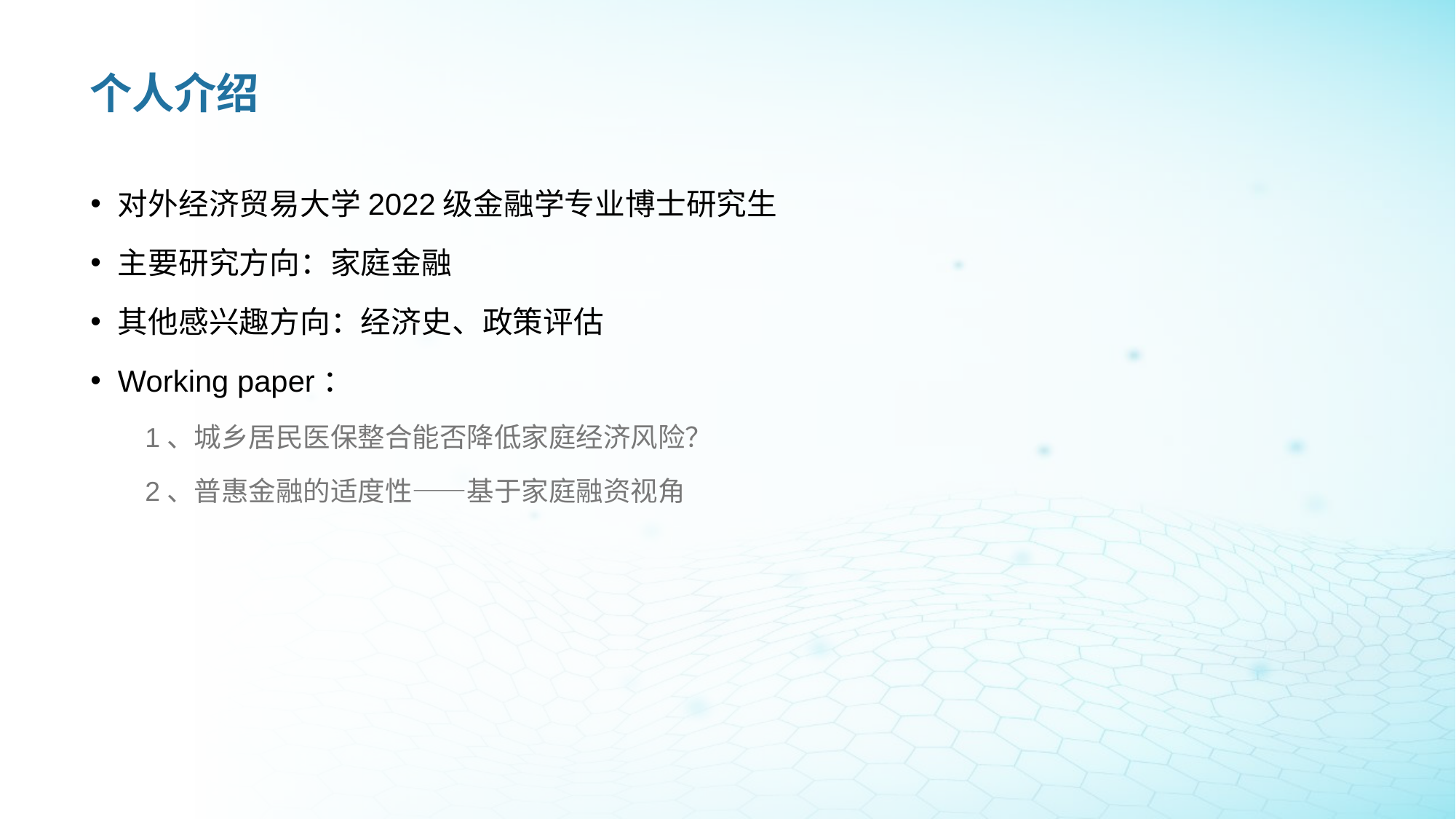

# 个人介绍
对外经济贸易大学2022级金融学专业博士研究生
主要研究方向：家庭金融
其他感兴趣方向：经济史、政策评估
Working paper：
1、城乡居民医保整合能否降低家庭经济风险？
2、普惠金融的适度性——基于家庭融资视角